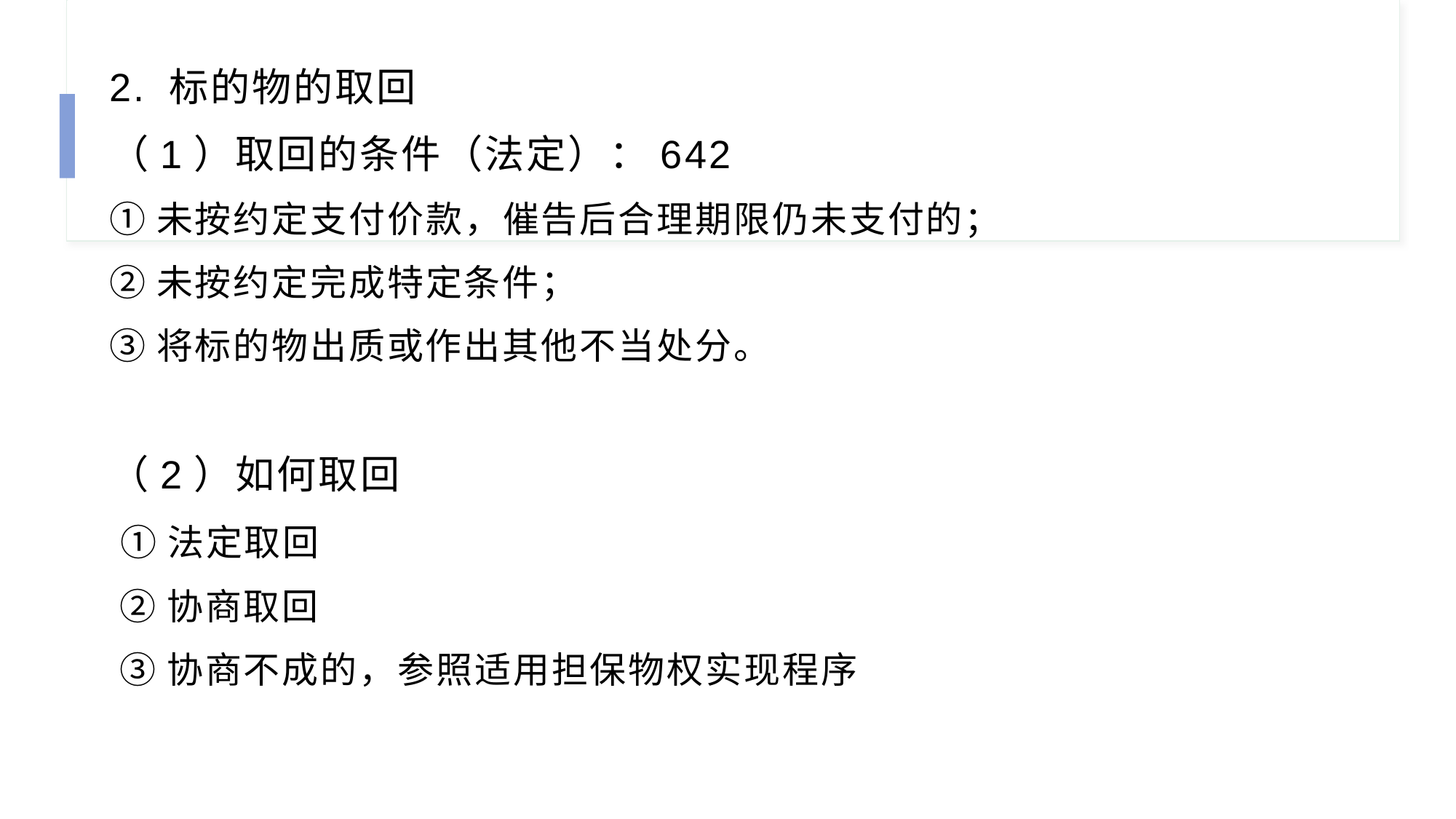

2. 标的物的取回
（1）取回的条件（法定）：642
①未按约定支付价款，催告后合理期限仍未支付的；
②未按约定完成特定条件；
③将标的物出质或作出其他不当处分。

（2）如何取回
 ①法定取回
 ②协商取回
 ③协商不成的，参照适用担保物权实现程序